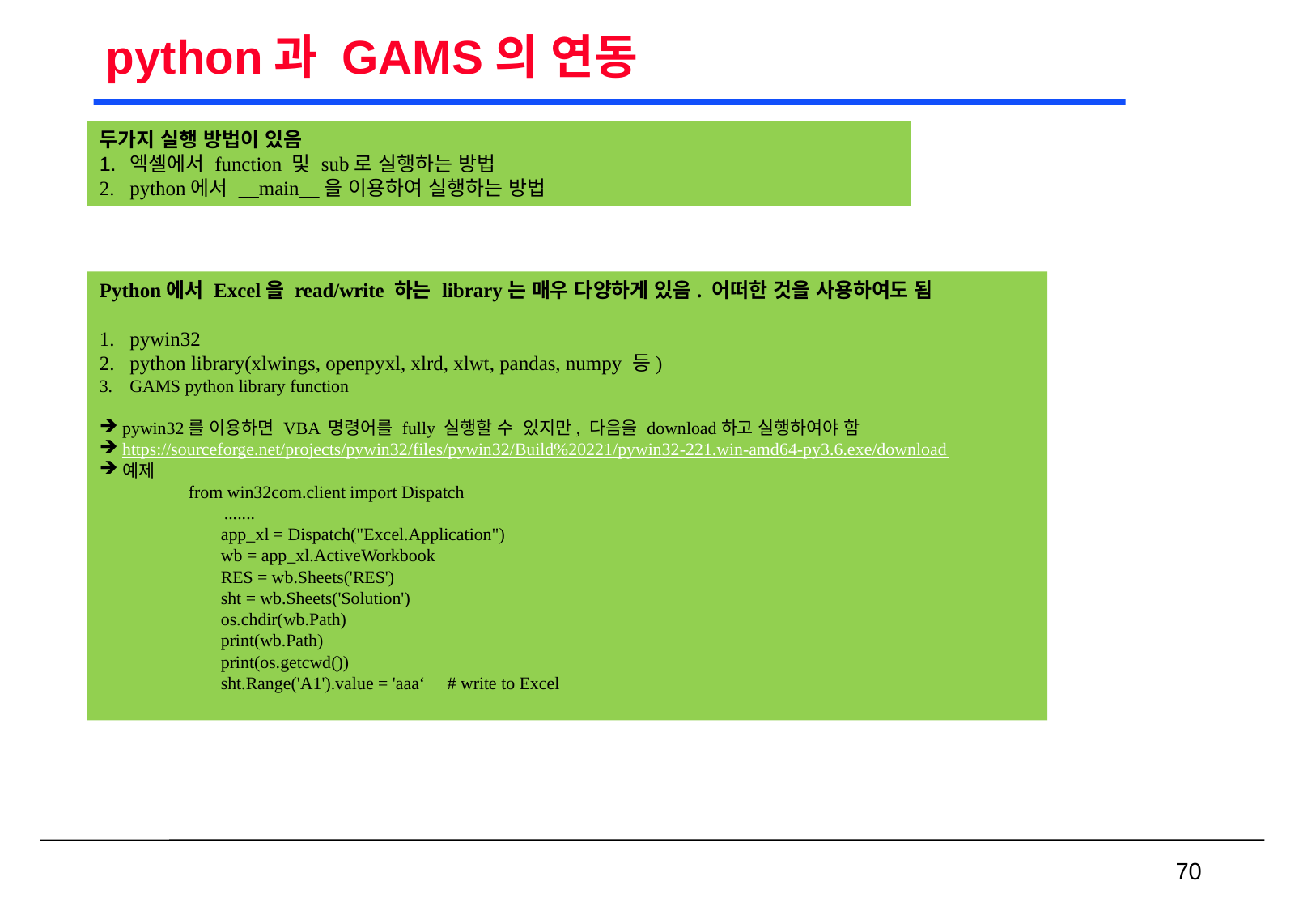

# python과 GAMS의 연동
두가지 실행 방법이 있음
엑셀에서 function 및 sub로 실행하는 방법
python에서 __main__을 이용하여 실행하는 방법
Python에서 Excel을 read/write 하는 library는 매우 다양하게 있음. 어떠한 것을 사용하여도 됨

pywin32
python library(xlwings, openpyxl, xlrd, xlwt, pandas, numpy 등)
GAMS python library function

pywin32를 이용하면 VBA 명령어를 fully 실행할 수  있지만, 다음을 download하고 실행하여야 함
https://sourceforge.net/projects/pywin32/files/pywin32/Build%20221/pywin32-221.win-amd64-py3.6.exe/download
예제
                    from win32com.client import Dispatch
                            .......
	app_xl = Dispatch("Excel.Application")
	wb = app_xl.ActiveWorkbook
	RES = wb.Sheets('RES')
	sht = wb.Sheets('Solution')
	os.chdir(wb.Path)
	print(wb.Path)
	print(os.getcwd())
	sht.Range('A1').value = 'aaa‘     # write to Excel

from win32com.client import Dispatch
 70